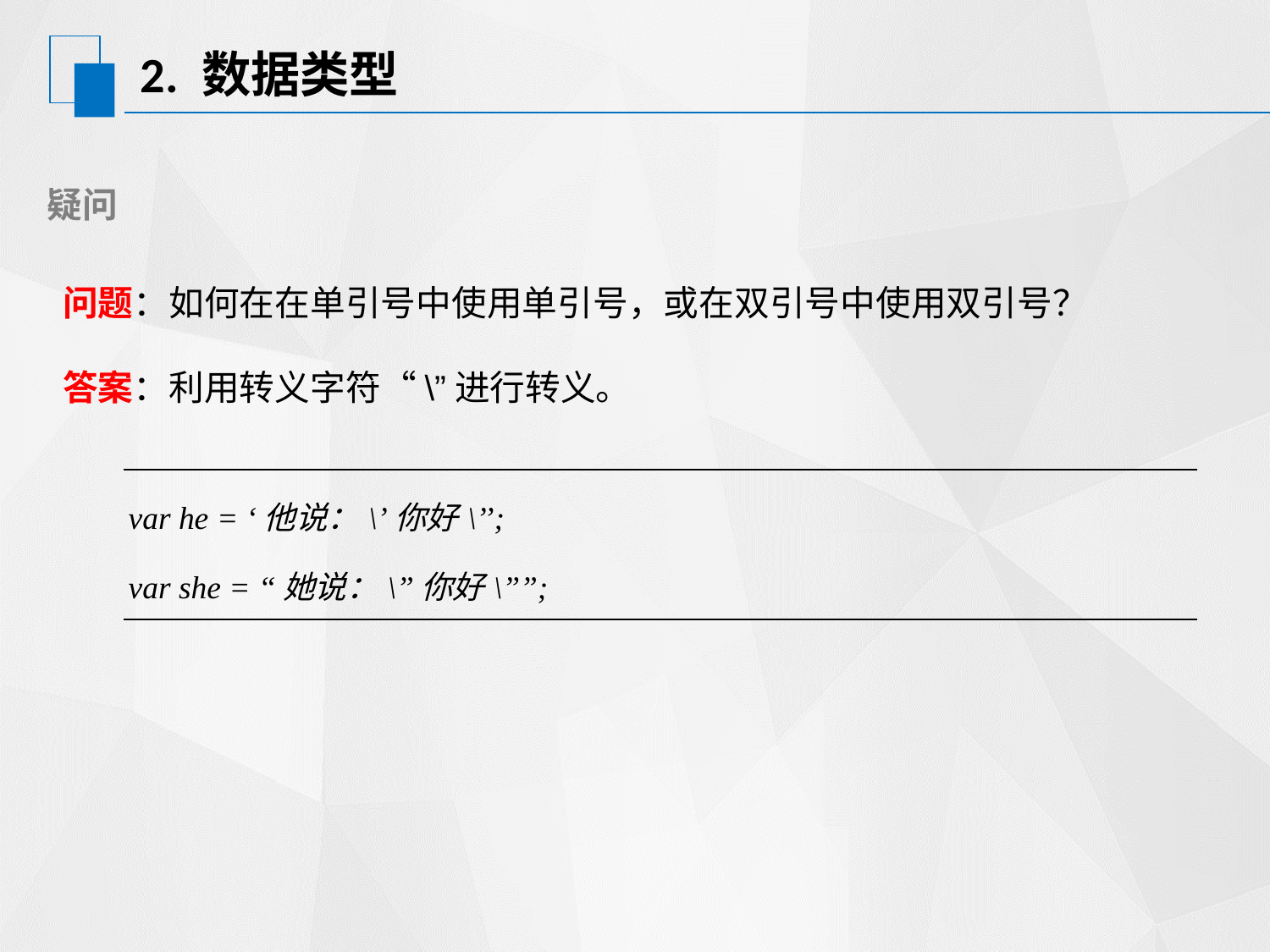

# 2. 数据类型
疑问
问题：如何在在单引号中使用单引号，或在双引号中使用双引号？
答案：利用转义字符“\”进行转义。
| var he = ‘他说：\’你好\’’; var she = “她说：\”你好\””; |
| --- |